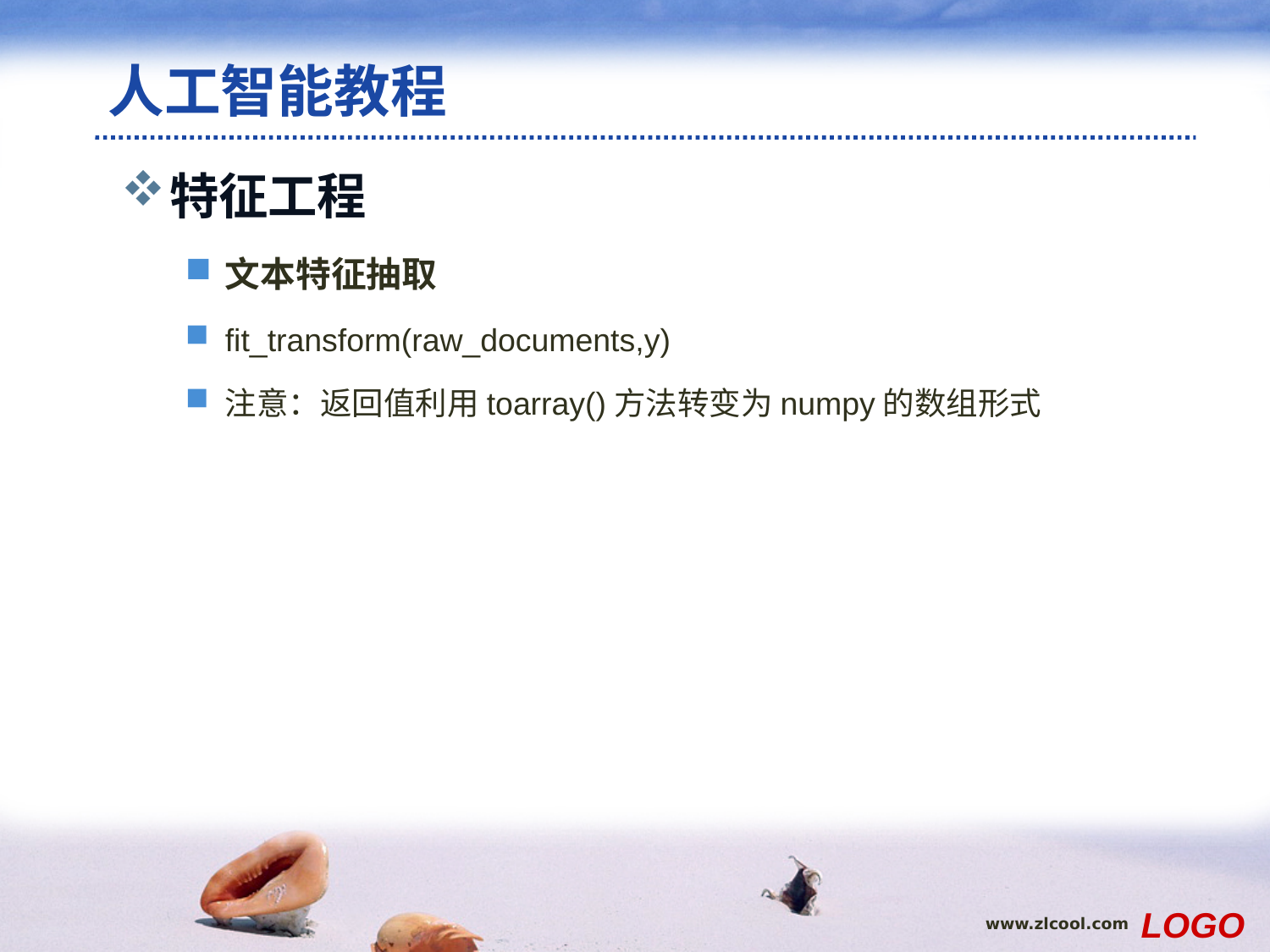

# 人工智能教程
特征工程
文本特征抽取
fit_transform(raw_documents,y)
注意：返回值利用toarray()方法转变为numpy的数组形式

LOGO
www.zlcool.com